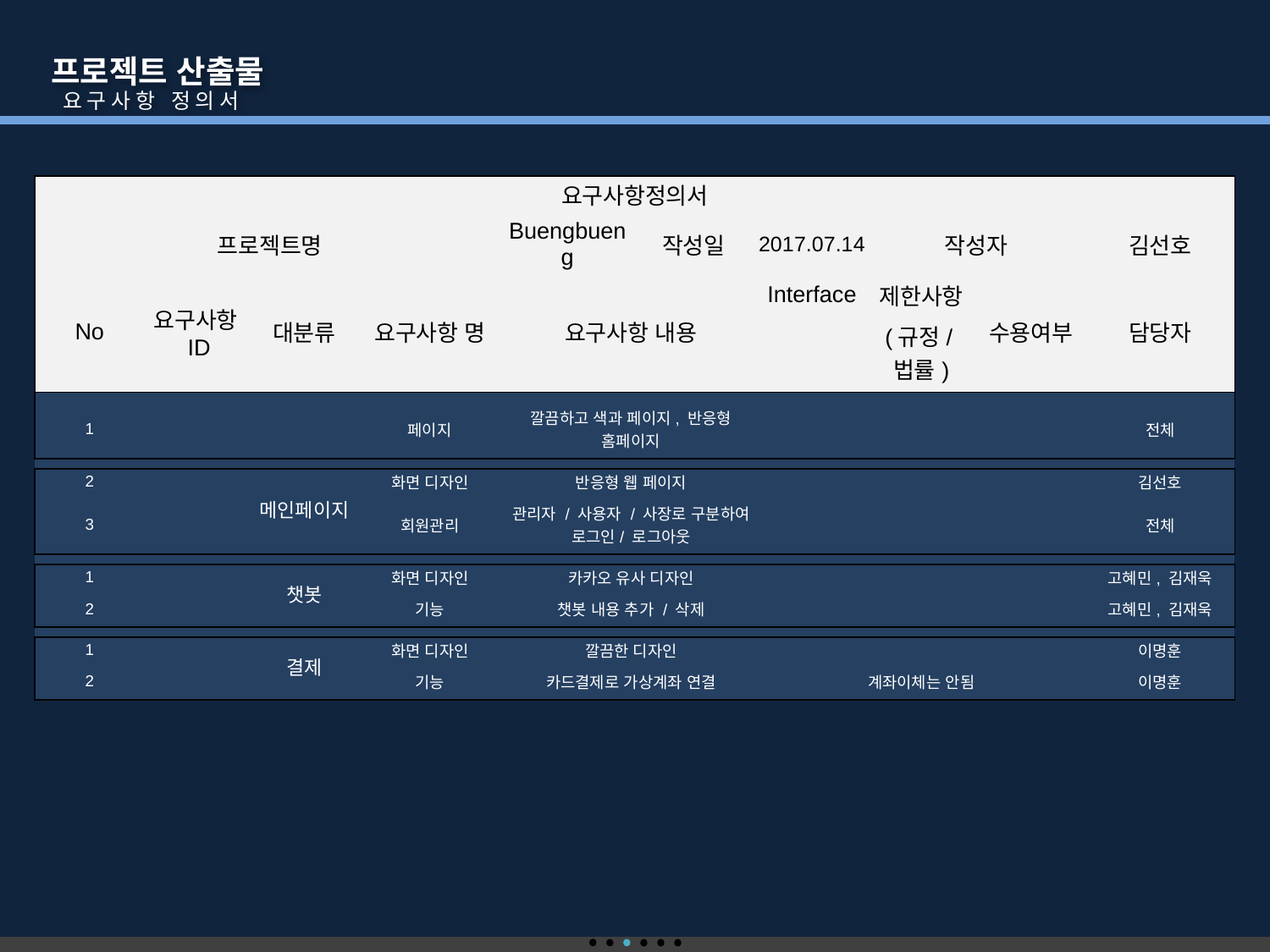

프로젝트 산출물
  요구사항 정의서

| 요구사항정의서 |  |  |  |  |  |  |  |  |  |
| --- | --- | --- | --- | --- | --- | --- | --- | --- | --- |
| 프로젝트명 |  |  |  | Buengbueng | 작성일 | 2017.07.14 | 작성자 |  | 김선호 |
| No | 요구사항ID | 대분류 | 요구사항 명 | 요구사항 내용 |  | Interface | 제한사항 | 수용여부 | 담당자 |
|  |  |  |  |  |  |  | (규정/법률) |  |  |
|  |  |  |  |  |  |  |  |  |  |
| 1 |  |  | 페이지 | 깔끔하고 색과 페이지, 반응형 홈페이지 |  |  |  |  | 전체 |
|  |  |  |  |  |  |  |  |  |  |
| 2 |  | 메인페이지 | 화면 디자인 | 반응형 웹 페이지 |  |  |  |  | 김선호 |
| 3 |  |  | 회원관리 | 관리자 / 사용자 / 사장로 구분하여 로그인/ 로그아웃 |  |  |  |  | 전체 |
|  |  |  |  |  |  |  |  |  |  |
| 1 |  | 챗봇 | 화면 디자인 | 카카오 유사 디자인 |  |  |  |  | 고혜민, 김재욱 |
| 2 |  |  | 기능 | 챗봇 내용 추가 / 삭제 |  |  |  |  | 고혜민, 김재욱 |
|  |  |  |  |  |  |  |  |  |  |
| 1 |  | 결제 | 화면 디자인 | 깔끔한 디자인 |  |  |  |  | 이명훈 |
| 2 |  |  | 기능 | 카드결제로 가상계좌 연결 |  |  | 계좌이체는 안됨 |  | 이명훈 |